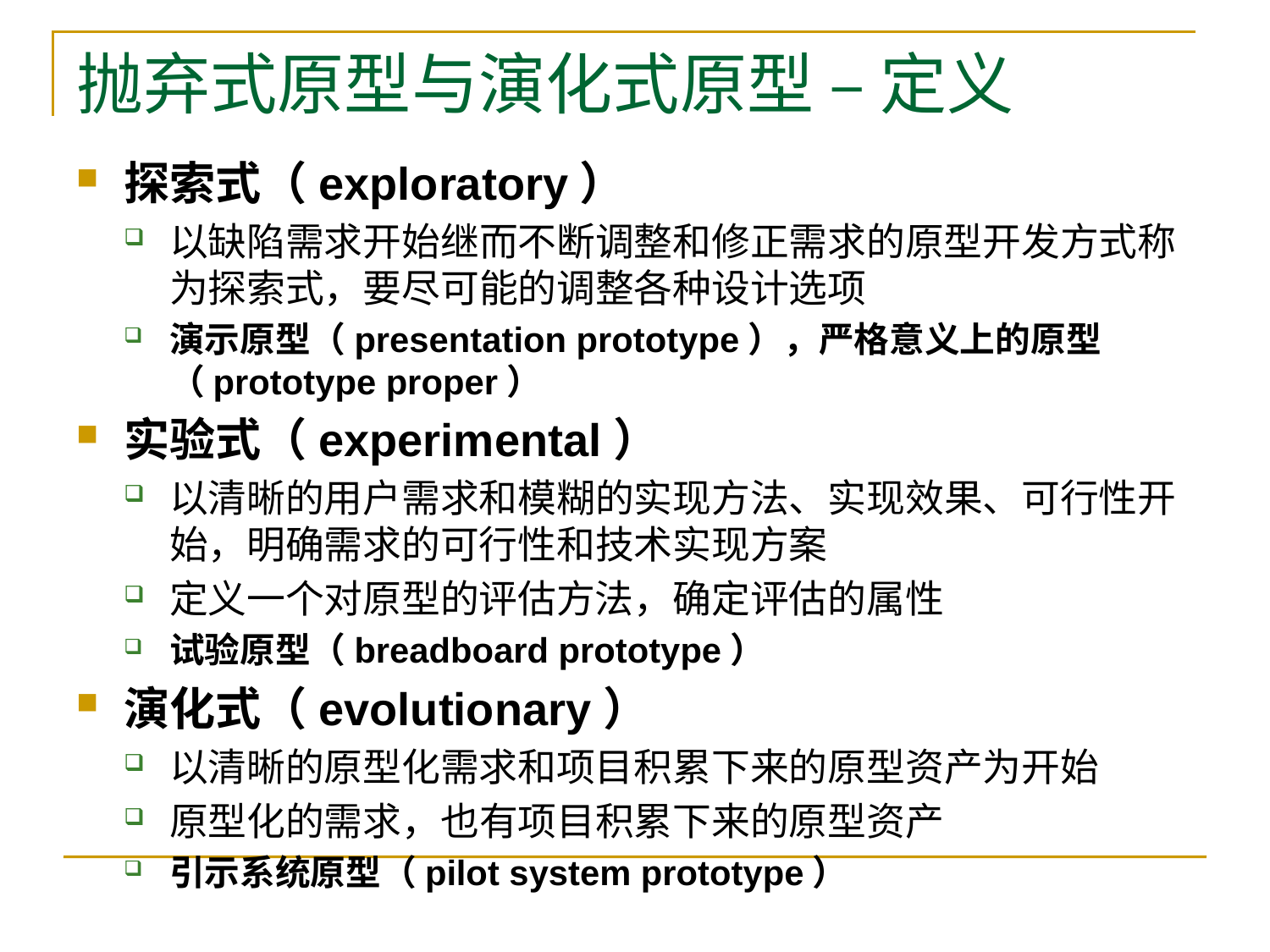

# 抛弃式原型与演化式原型 – 定义
探索式（exploratory）
以缺陷需求开始继而不断调整和修正需求的原型开发方式称为探索式，要尽可能的调整各种设计选项
演示原型（presentation prototype），严格意义上的原型（prototype proper）
实验式（experimental）
以清晰的用户需求和模糊的实现方法、实现效果、可行性开始，明确需求的可行性和技术实现方案
定义一个对原型的评估方法，确定评估的属性
试验原型（breadboard prototype）
演化式（evolutionary）
以清晰的原型化需求和项目积累下来的原型资产为开始
原型化的需求，也有项目积累下来的原型资产
引示系统原型（pilot system prototype）